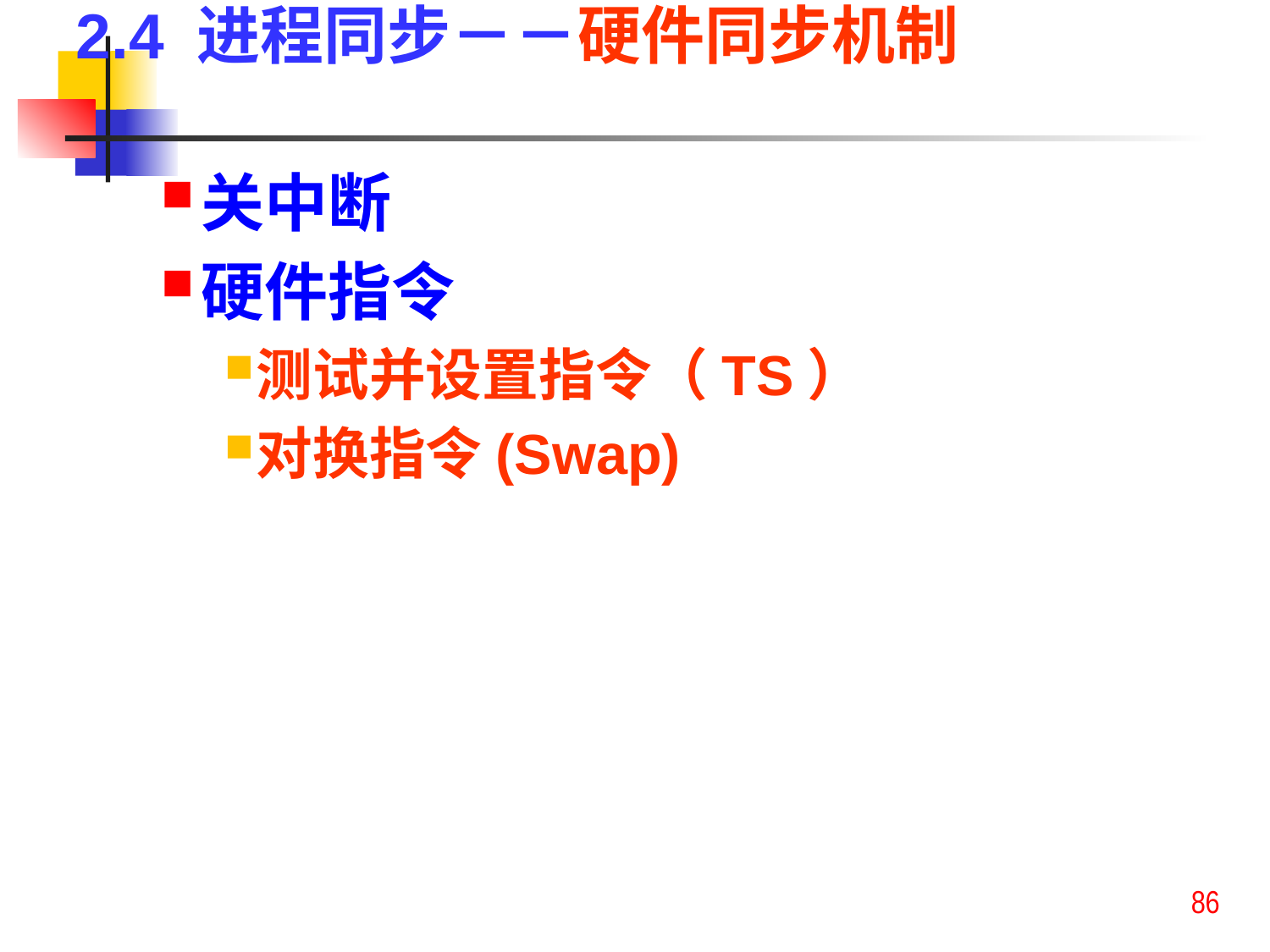

2.4 进程同步－－硬件同步机制
关中断
硬件指令
测试并设置指令（TS）
对换指令(Swap)

86